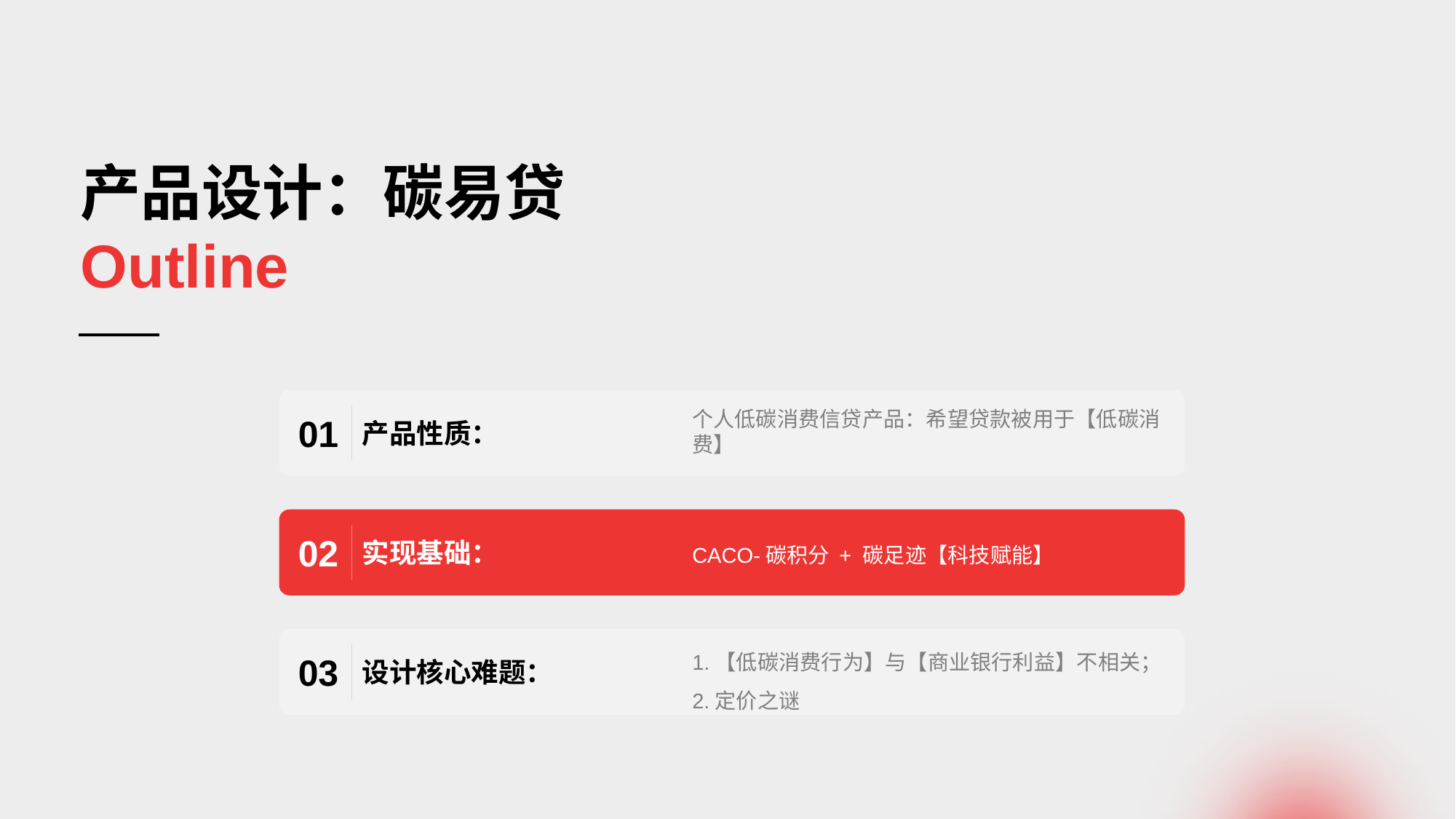

产品设计：碳易贷
Outline

个人低碳消费信贷产品：希望贷款被用于【低碳消费】
01
产品性质：

02
实现基础：
CACO-碳积分 + 碳足迹【科技赋能】

1.【低碳消费行为】与【商业银行利益】不相关；
2.定价之谜
03
设计核心难题：